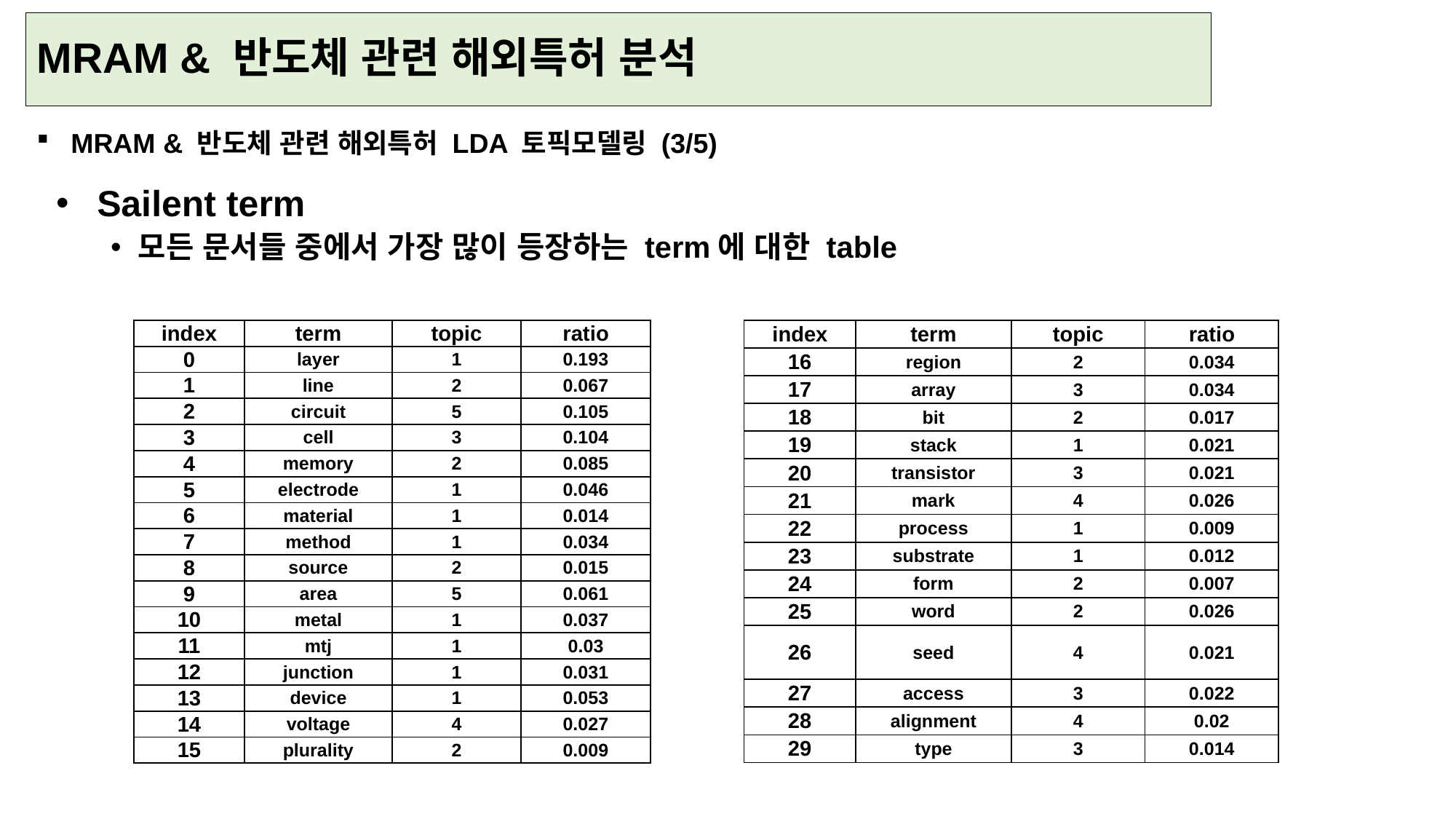

# MRAM & 반도체 관련 해외특허 분석
MRAM & 반도체 관련 해외특허 LDA 토픽모델링 (3/5)
Sailent term
모든 문서들 중에서 가장 많이 등장하는 term에 대한 table

| index | term | topic | ratio |
| --- | --- | --- | --- |
| 16 | region | 2 | 0.034 |
| 17 | array | 3 | 0.034 |
| 18 | bit | 2 | 0.017 |
| 19 | stack | 1 | 0.021 |
| 20 | transistor | 3 | 0.021 |
| 21 | mark | 4 | 0.026 |
| 22 | process | 1 | 0.009 |
| 23 | substrate | 1 | 0.012 |
| 24 | form | 2 | 0.007 |
| 25 | word | 2 | 0.026 |
| 26 | seed | 4 | 0.021 |
| 27 | access | 3 | 0.022 |
| 28 | alignment | 4 | 0.02 |
| 29 | type | 3 | 0.014 |
| index | term | topic | ratio |
| --- | --- | --- | --- |
| 0 | layer | 1 | 0.193 |
| 1 | line | 2 | 0.067 |
| 2 | circuit | 5 | 0.105 |
| 3 | cell | 3 | 0.104 |
| 4 | memory | 2 | 0.085 |
| 5 | electrode | 1 | 0.046 |
| 6 | material | 1 | 0.014 |
| 7 | method | 1 | 0.034 |
| 8 | source | 2 | 0.015 |
| 9 | area | 5 | 0.061 |
| 10 | metal | 1 | 0.037 |
| 11 | mtj | 1 | 0.03 |
| 12 | junction | 1 | 0.031 |
| 13 | device | 1 | 0.053 |
| 14 | voltage | 4 | 0.027 |
| 15 | plurality | 2 | 0.009 |